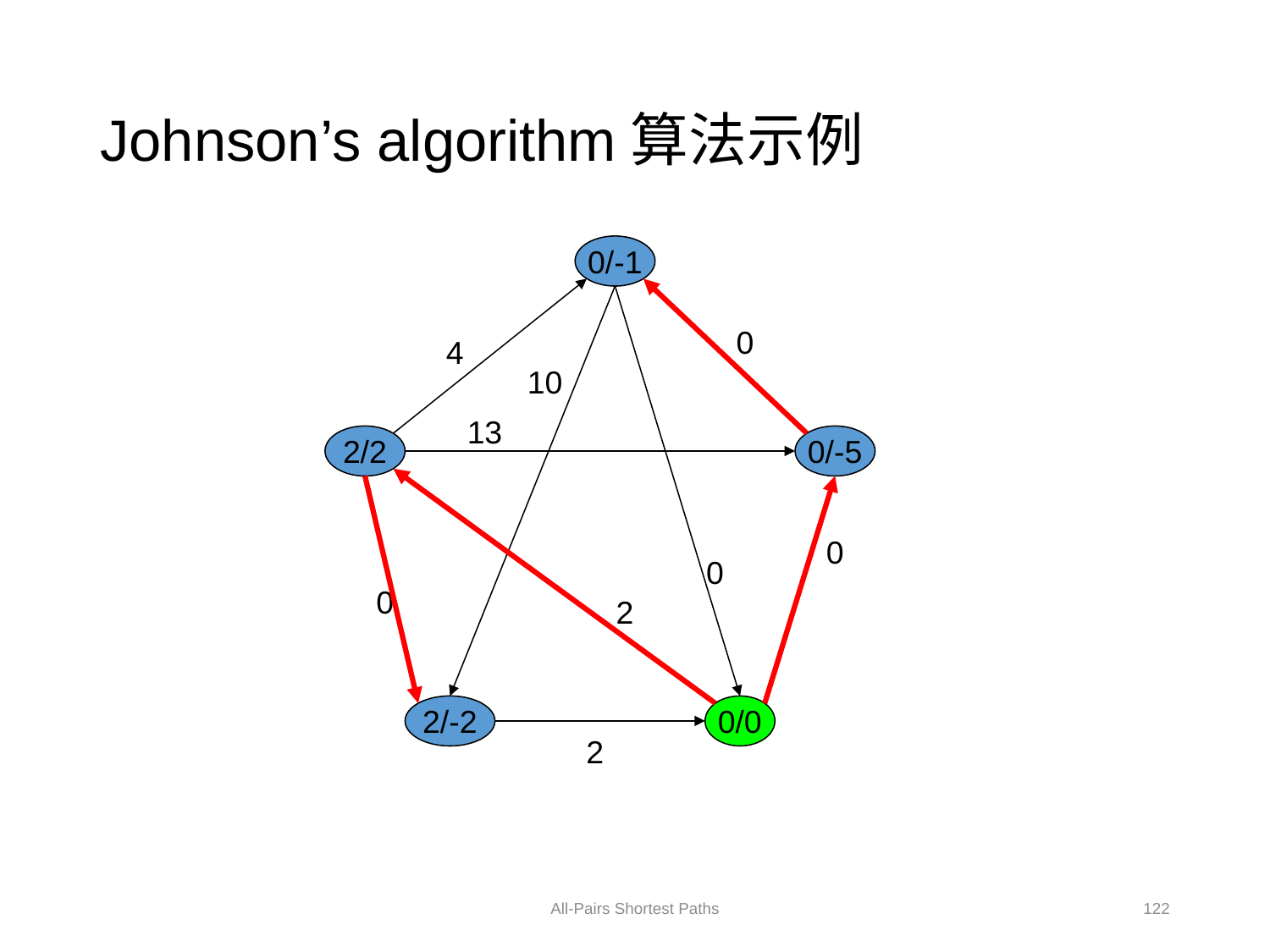

# Johnson’s algorithm算法示例
0/-1
0
4
10
13
2/2
0/-5
0
0
0
2
2/-2
0/0
2
All-Pairs Shortest Paths
122